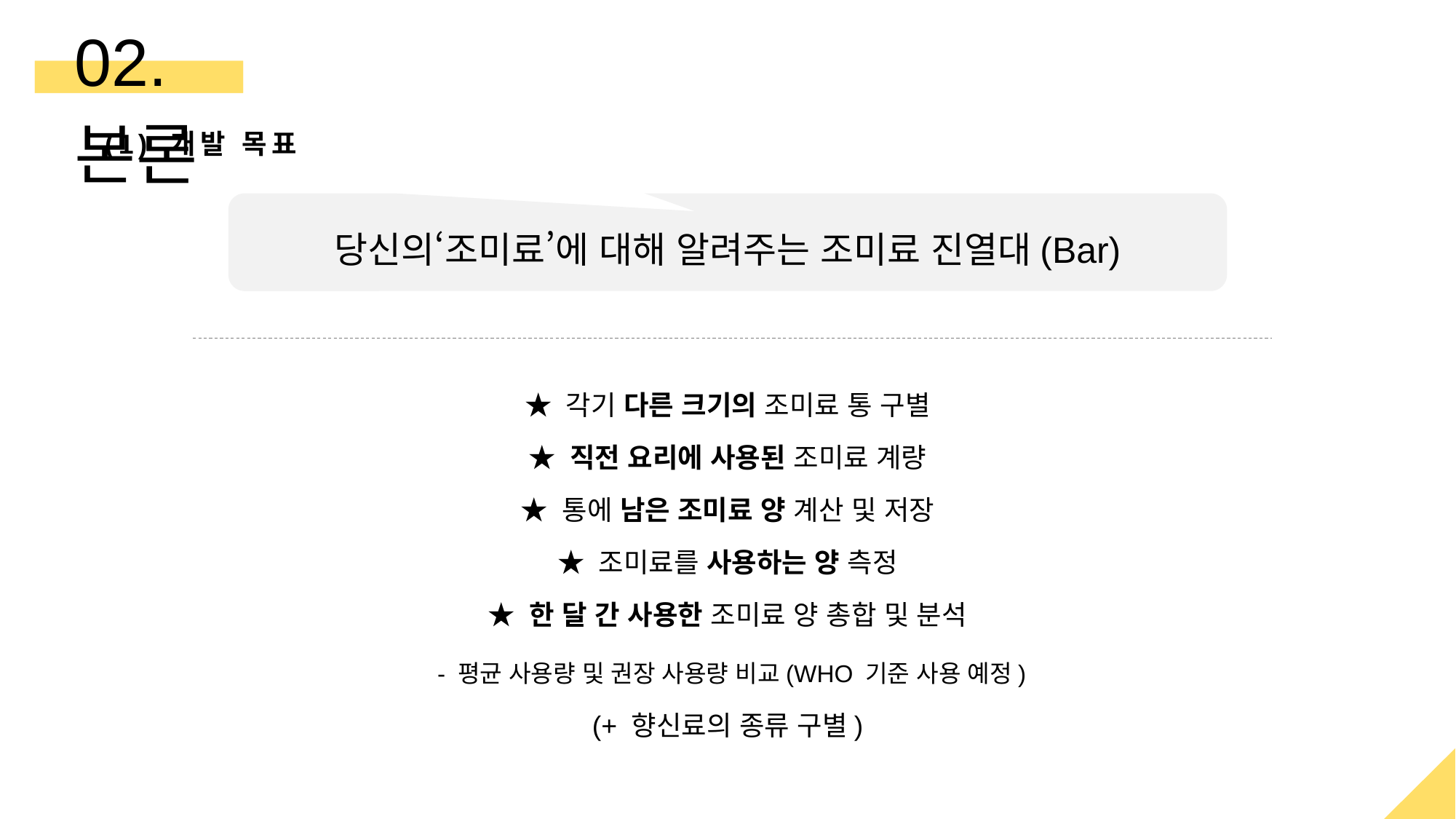

02. 본론

(1) 개발 목표

당신의‘조미료’에 대해 알려주는 조미료 진열대(Bar)
★ 각기 다른 크기의 조미료 통 구별
★ 직전 요리에 사용된 조미료 계량
★ 통에 남은 조미료 양 계산 및 저장
★ 조미료를 사용하는 양 측정
★ 한 달 간 사용한 조미료 양 총합 및 분석
 - 평균 사용량 및 권장 사용량 비교(WHO 기준 사용 예정)
(+ 향신료의 종류 구별)